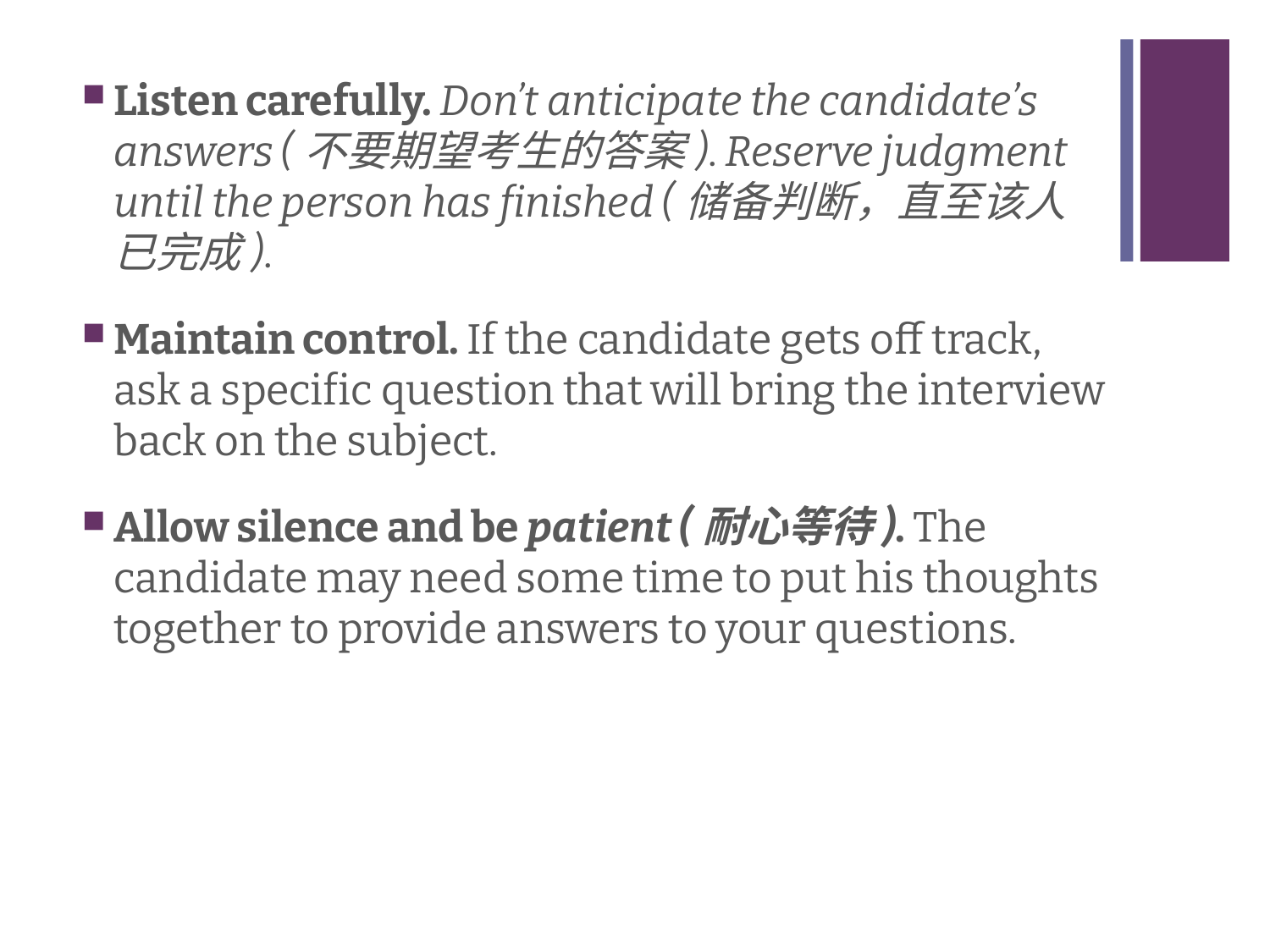

#
Listen carefully. Don’t anticipate the candidate’s answers (不要期望考生的答案). Reserve judgment until the person has finished (储备判断，直至该人已完成).
Maintain control. If the candidate gets off track, ask a specific question that will bring the interview back on the subject.
Allow silence and be patient (耐心等待). The candidate may need some time to put his thoughts together to provide answers to your questions.